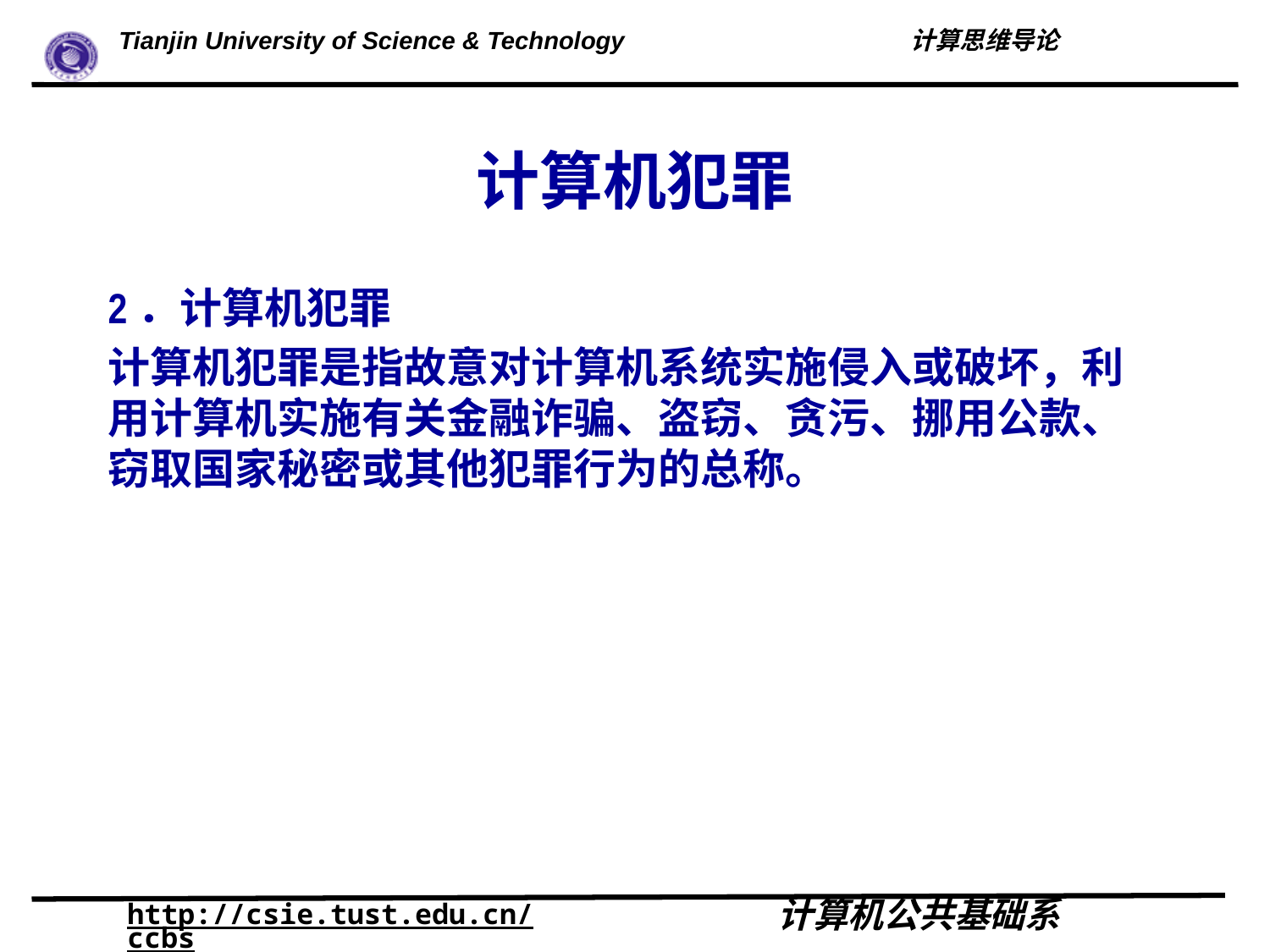

# 计算机犯罪
2．计算机犯罪
计算机犯罪是指故意对计算机系统实施侵入或破坏，利用计算机实施有关金融诈骗、盗窃、贪污、挪用公款、窃取国家秘密或其他犯罪行为的总称。